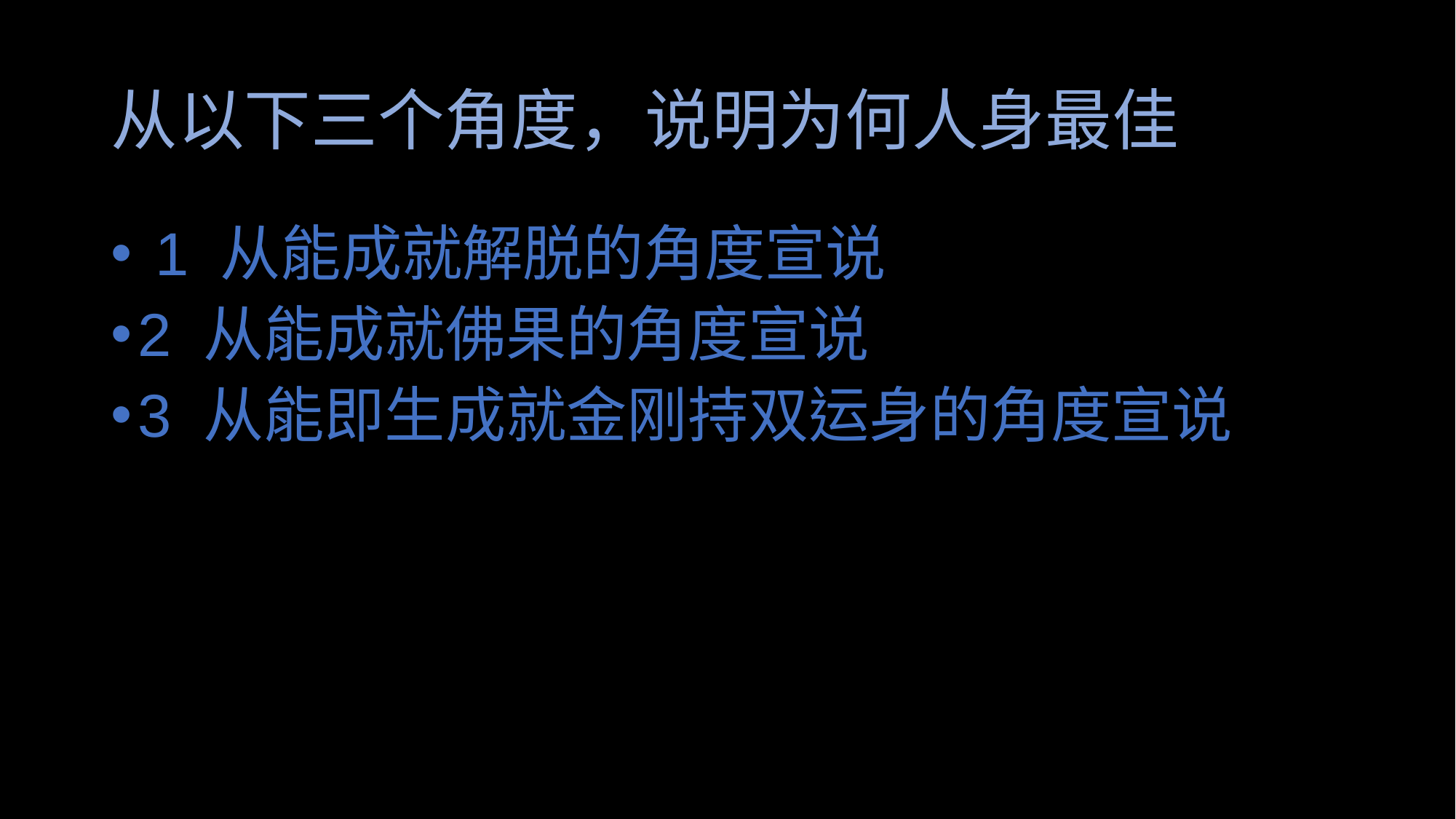

# 从以下三个角度，说明为何人身最佳
 1 从能成就解脱的角度宣说
2 从能成就佛果的角度宣说
3 从能即生成就金刚持双运身的角度宣说